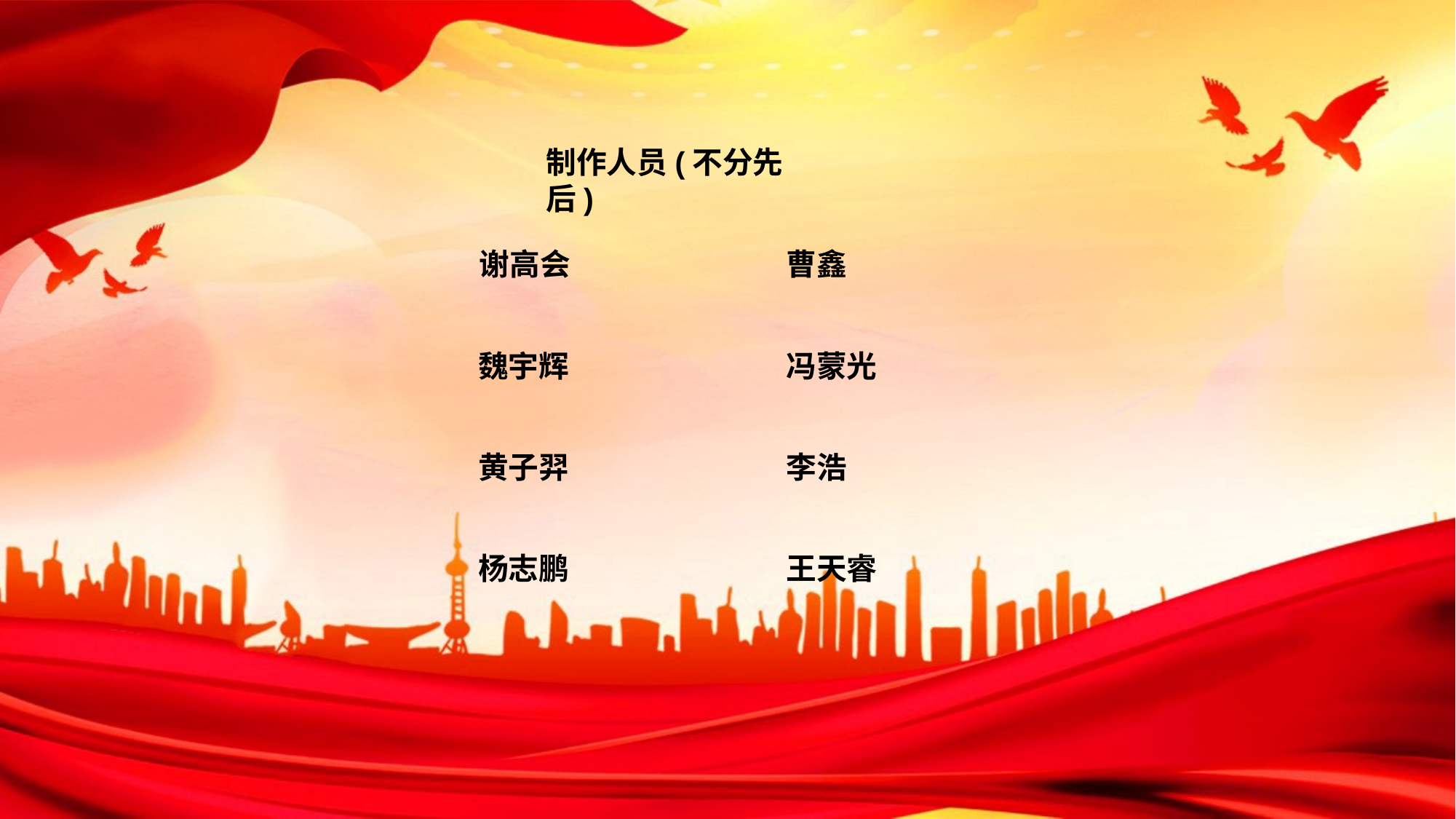

制作人员(不分先后)
谢高会
曹鑫
魏宇辉
冯蒙光
黄子羿
李浩
杨志鹏
王天睿